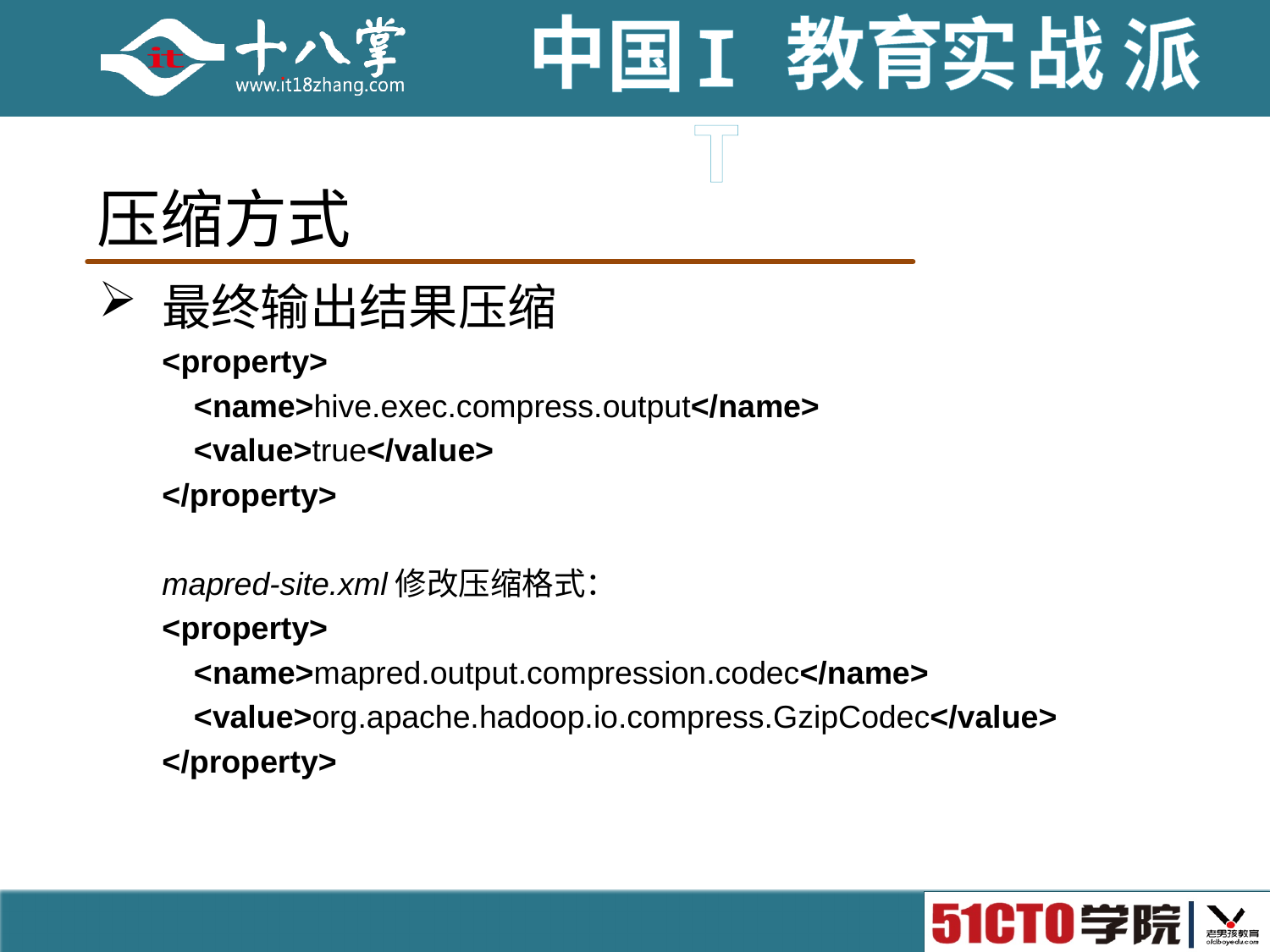

# 压缩方式
最终输出结果压缩
<property>
<name>hive.exec.compress.output</name>
<value>true</value>
</property>

mapred-site.xml修改压缩格式：
<property>
<name>mapred.output.compression.codec</name>
<value>org.apache.hadoop.io.compress.GzipCodec</value>
</property>